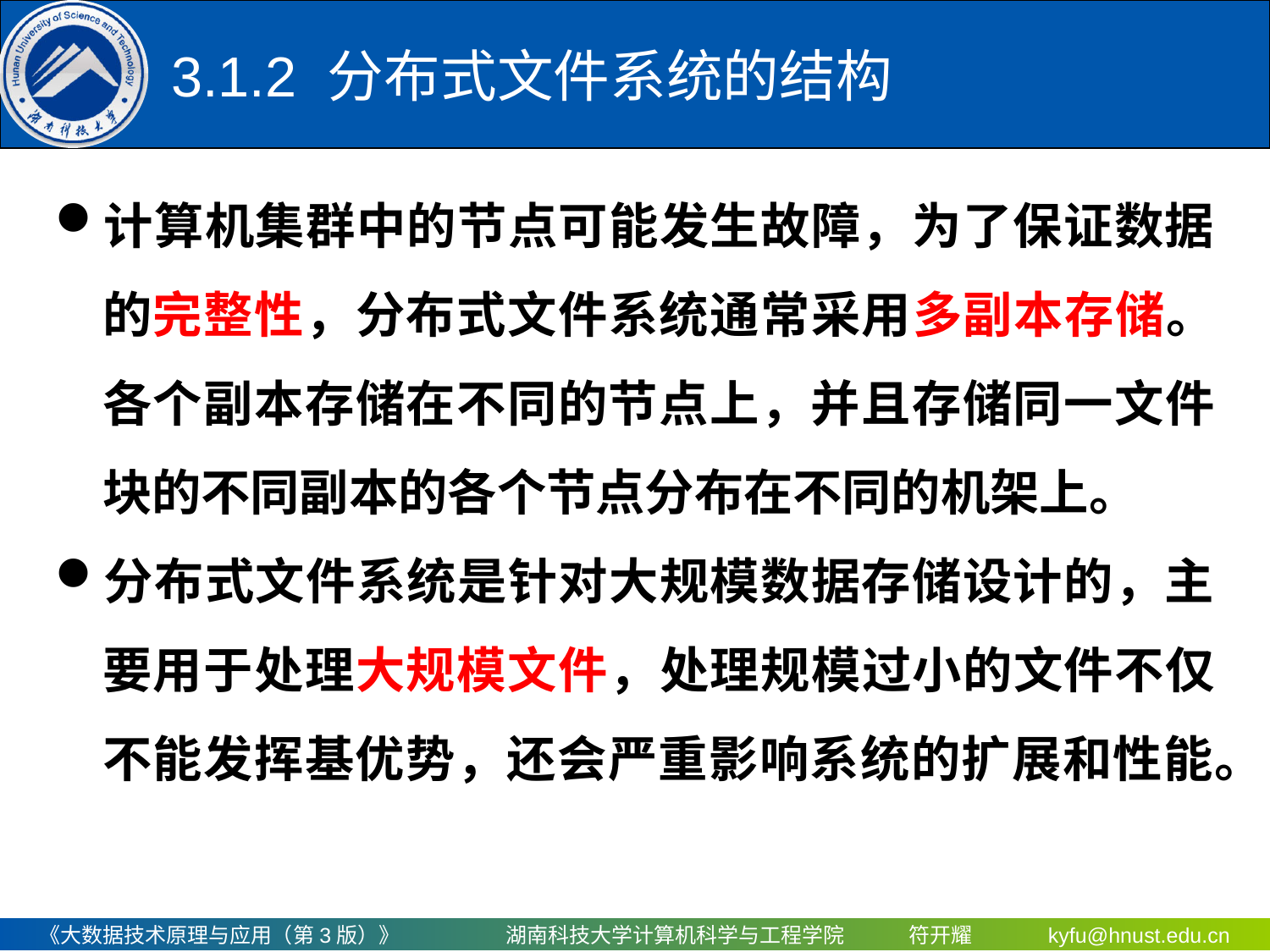

# 3.1.2	 分布式文件系统的结构
计算机集群中的节点可能发生故障，为了保证数据的完整性，分布式文件系统通常采用多副本存储。各个副本存储在不同的节点上，并且存储同一文件 块的不同副本的各个节点分布在不同的机架上。
分布式文件系统是针对大规模数据存储设计的，主要用于处理大规模文件，处理规模过小的文件不仅不能发挥基优势，还会严重影响系统的扩展和性能。